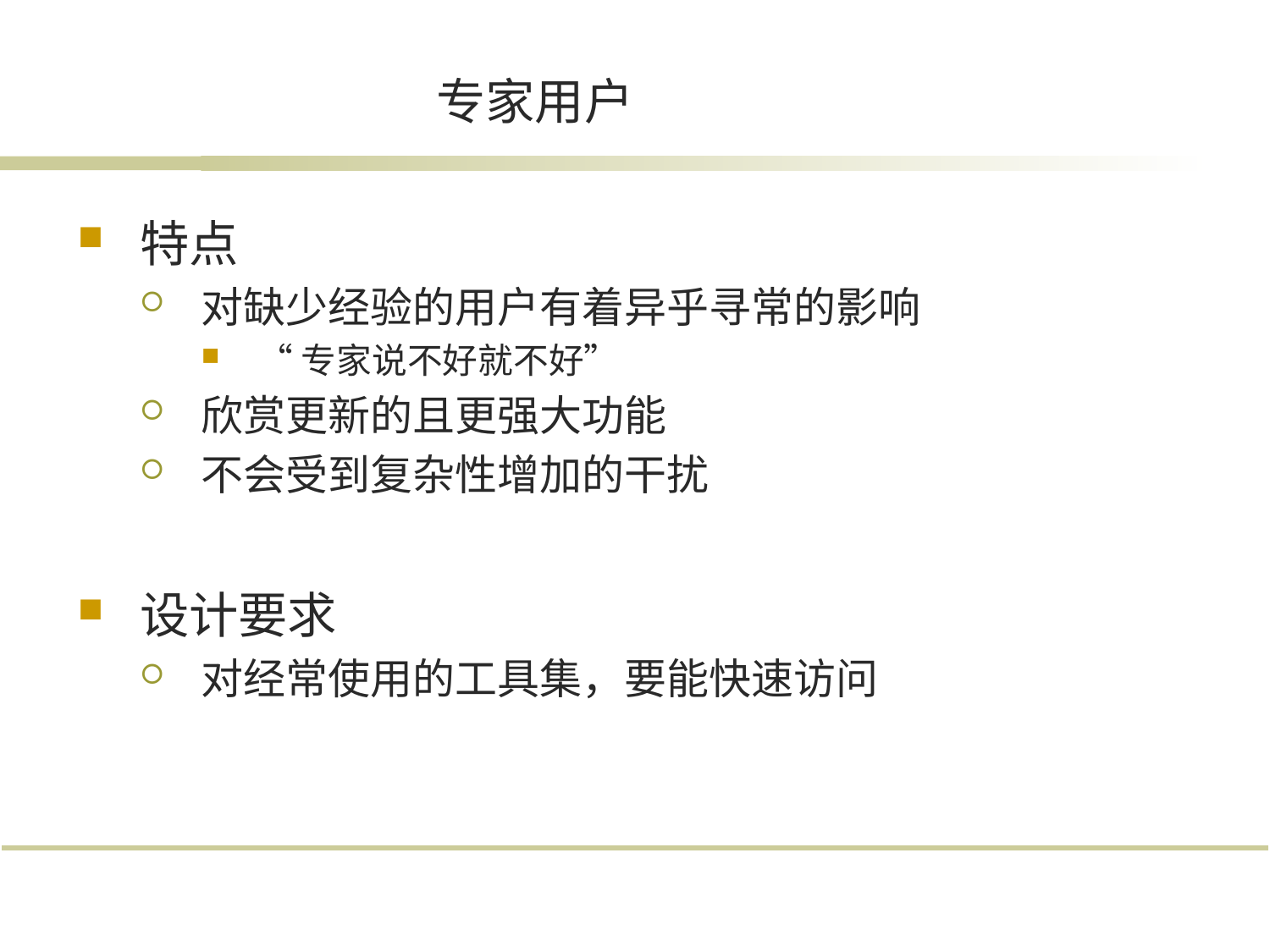

# 专家用户
特点
对缺少经验的用户有着异乎寻常的影响
“专家说不好就不好”
欣赏更新的且更强大功能
不会受到复杂性增加的干扰

设计要求
对经常使用的工具集，要能快速访问